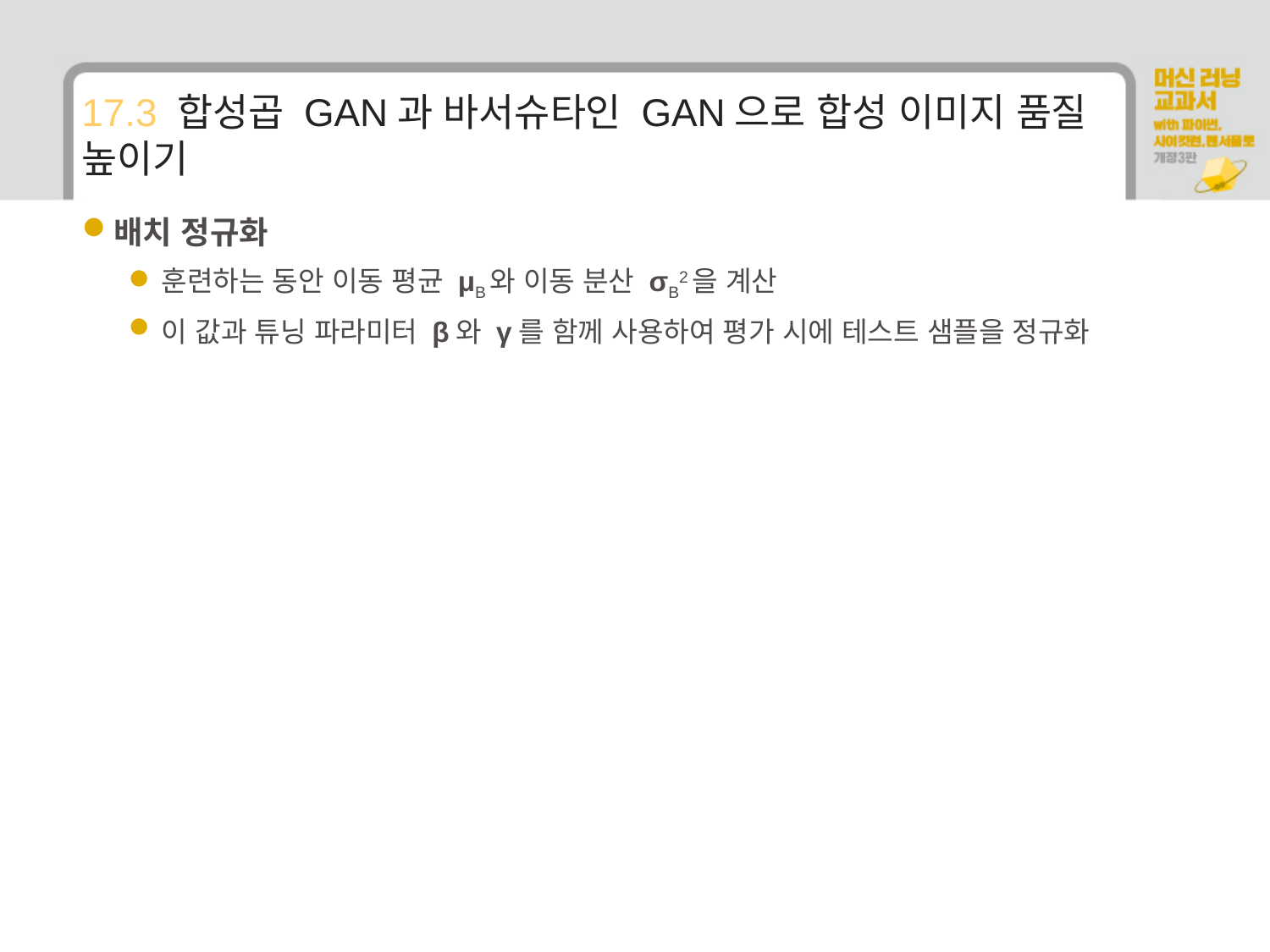

# 17.3 합성곱 GAN과 바서슈타인 GAN으로 합성 이미지 품질 높이기
배치 정규화
훈련하는 동안 이동 평균 μB와 이동 분산 σB2을 계산
이 값과 튜닝 파라미터 β와 γ를 함께 사용하여 평가 시에 테스트 샘플을 정규화